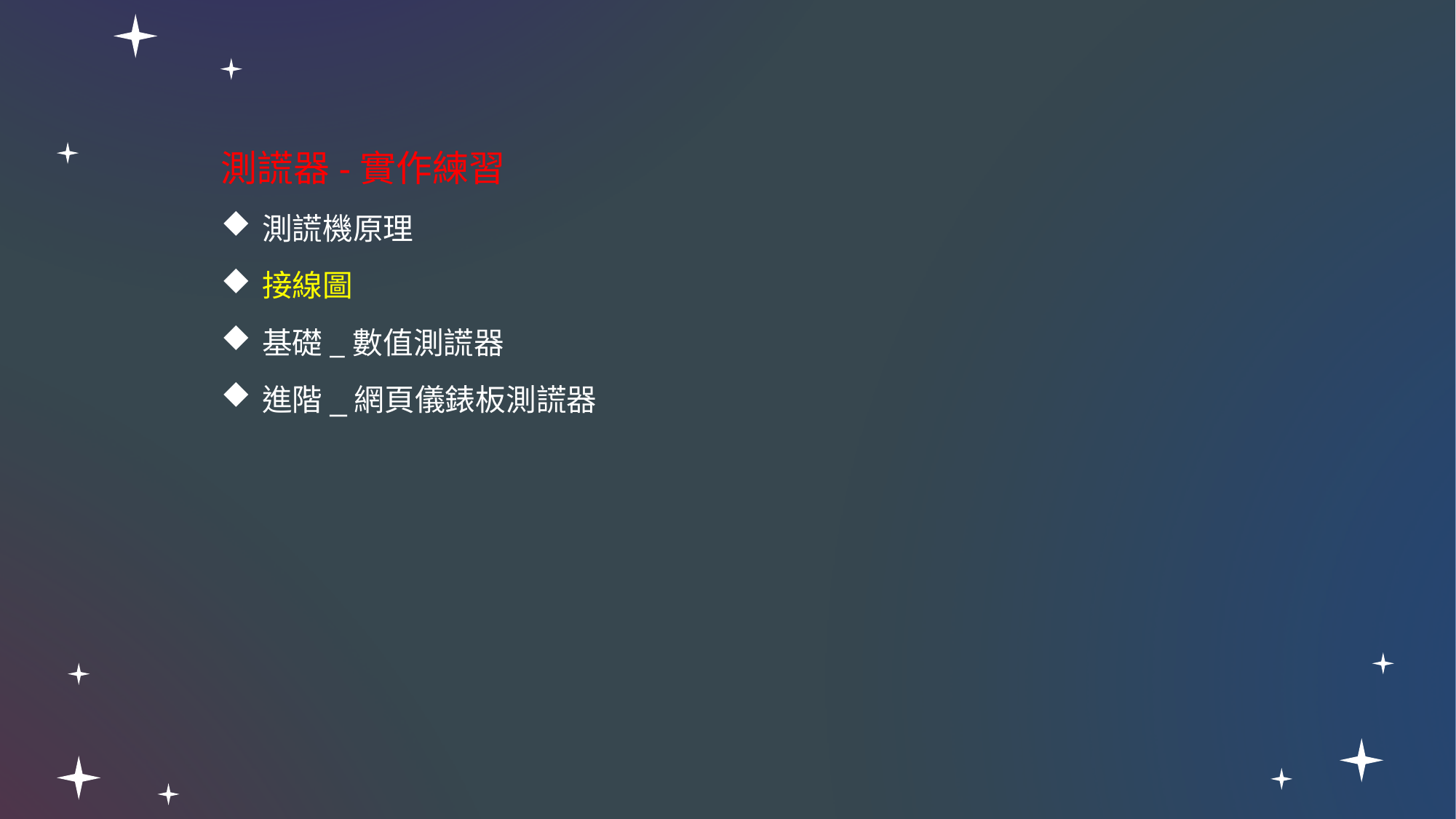

測謊器-實作練習
測謊機原理
接線圖
基礎_數值測謊器
進階_網頁儀錶板測謊器